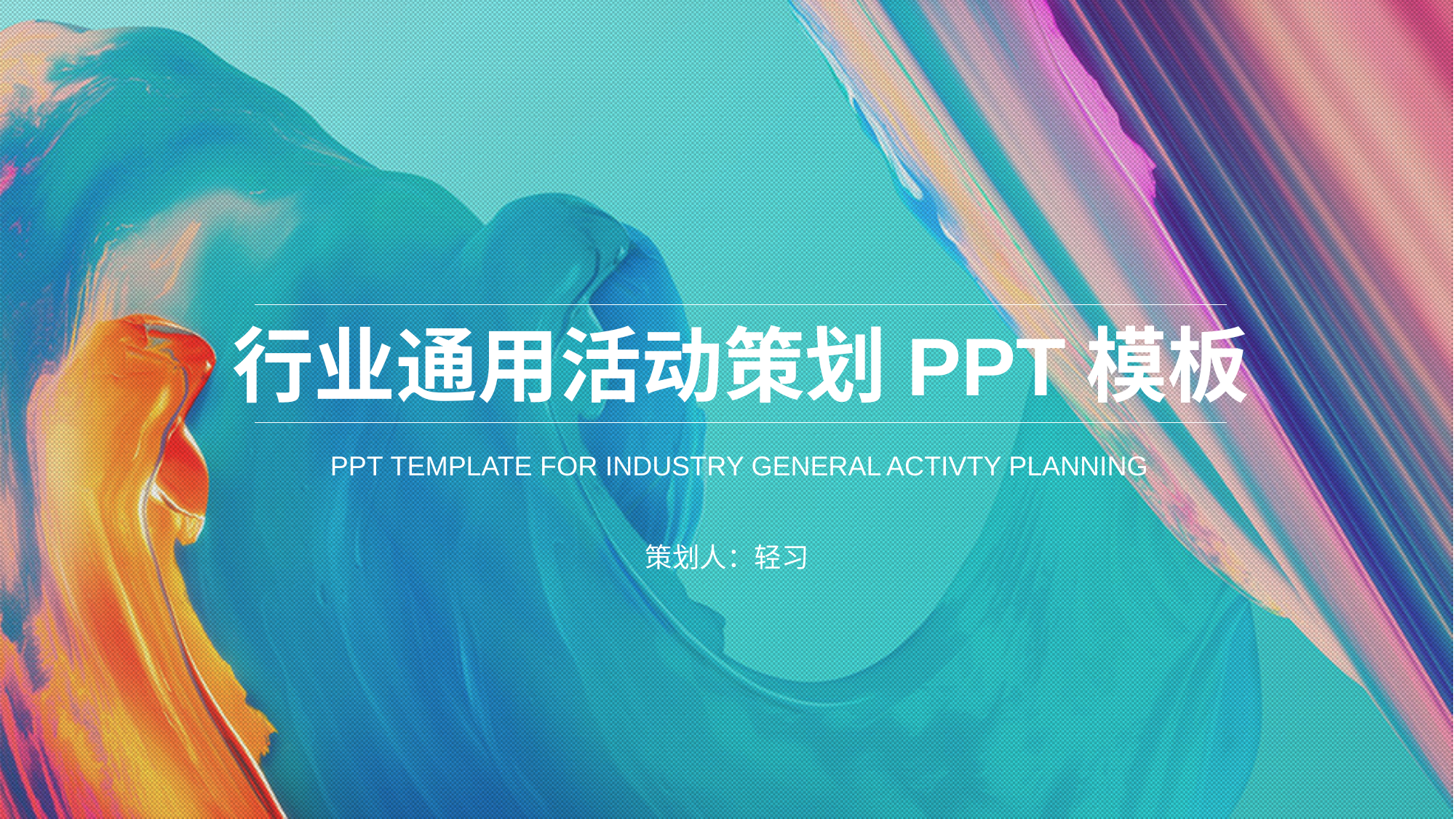

行业通用活动策划PPT模板
PPT TEMPLATE FOR INDUSTRY GENERAL ACTIVTY PLANNING
策划人：轻习